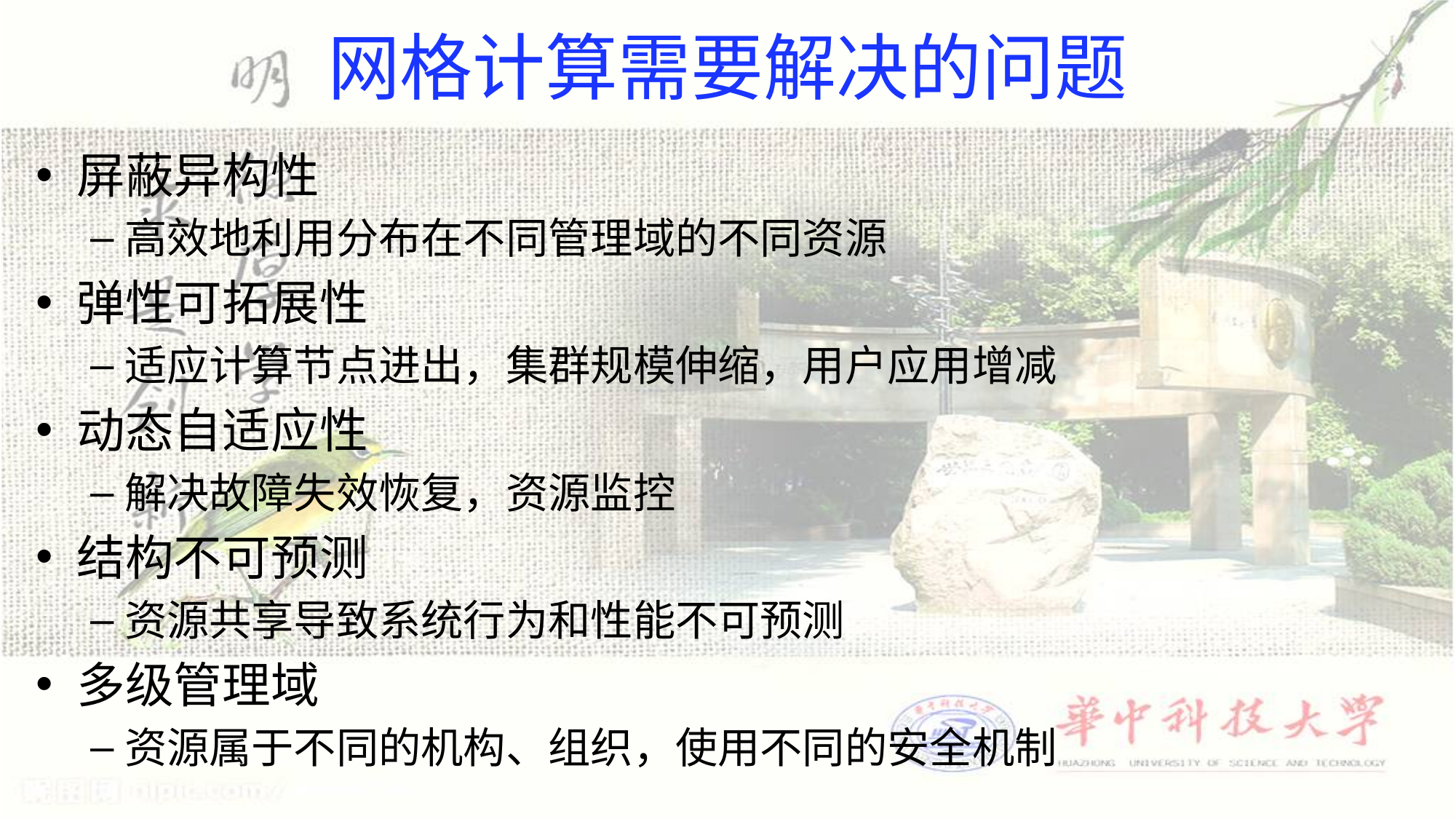

# 网格计算需要解决的问题
屏蔽异构性
高效地利用分布在不同管理域的不同资源
弹性可拓展性
适应计算节点进出，集群规模伸缩，用户应用增减
动态自适应性
解决故障失效恢复，资源监控
结构不可预测
资源共享导致系统行为和性能不可预测
多级管理域
资源属于不同的机构、组织，使用不同的安全机制